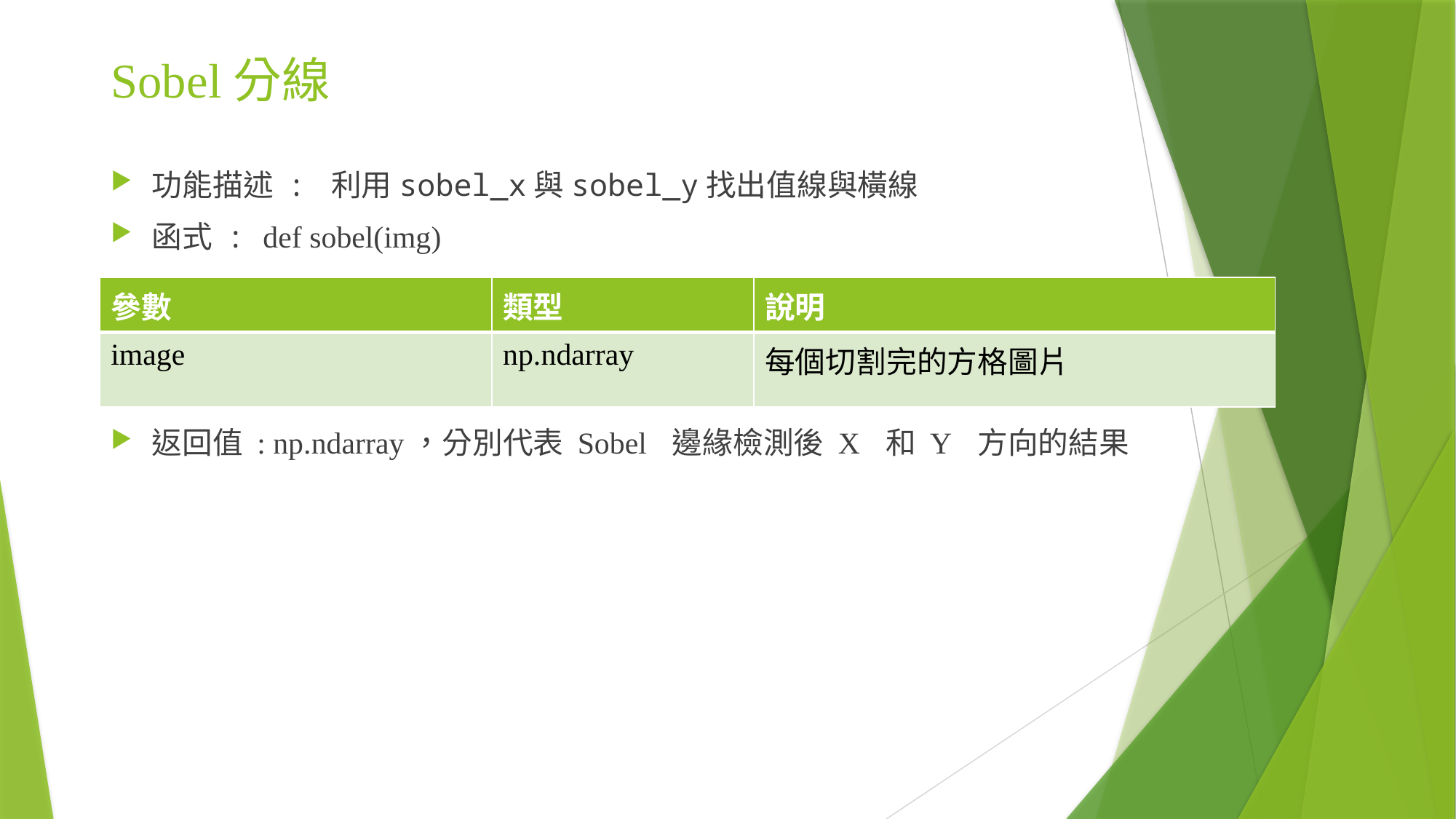

# Sobel分線
功能描述 : 利用sobel_x與sobel_y找出值線與橫線
函式 : def sobel(img)

返回值 : np.ndarray，分別代表 Sobel 邊緣檢測後 X 和 Y 方向的結果

| 參數 | 類型 | 說明 |
| --- | --- | --- |
| image | np.ndarray | 每個切割完的方格圖片 |